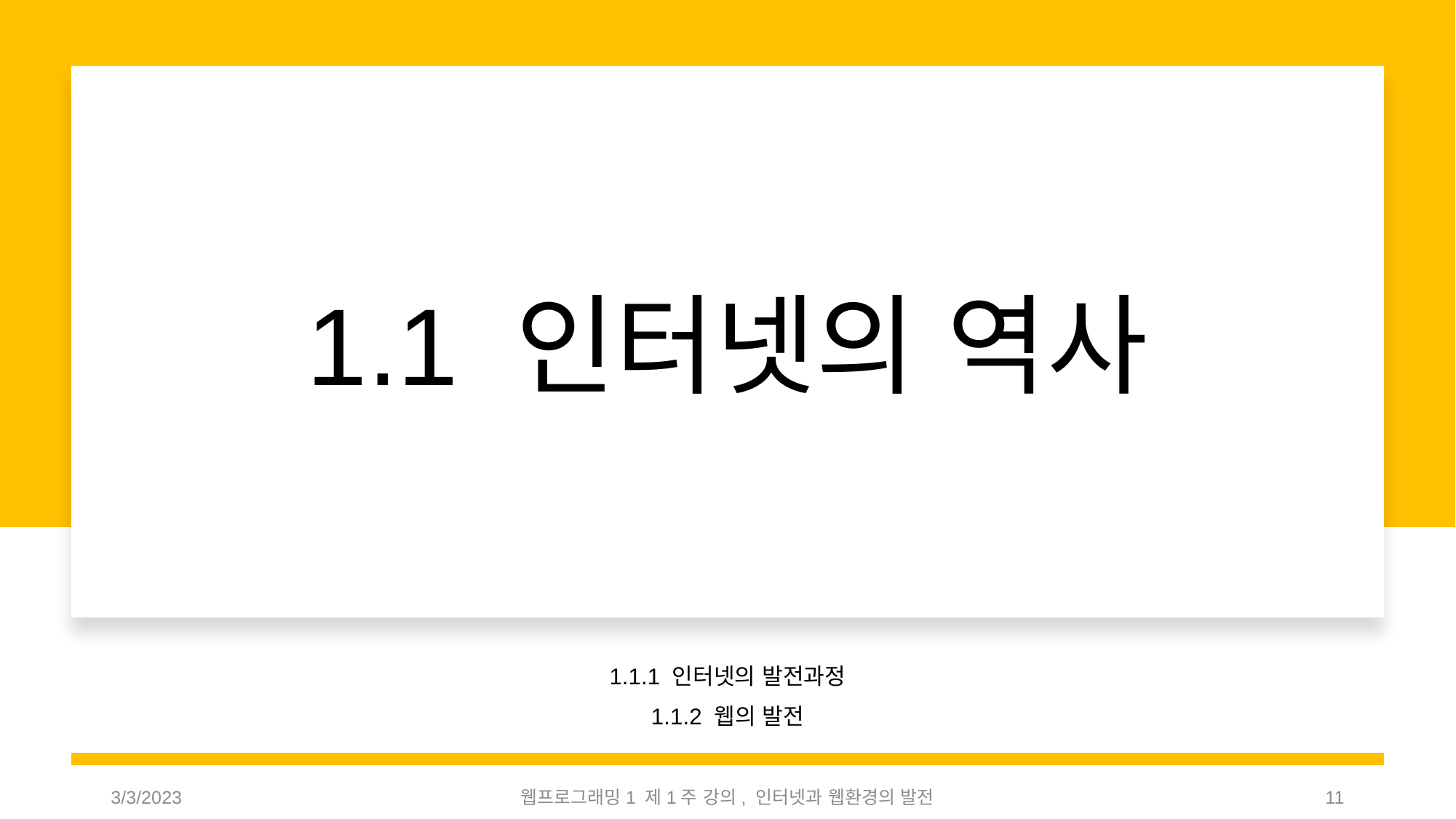

# 1.1 인터넷의 역사
1.1.1 인터넷의 발전과정
1.1.2 웹의 발전
3/3/2023
웹프로그래밍1 제1주 강의, 인터넷과 웹환경의 발전
11